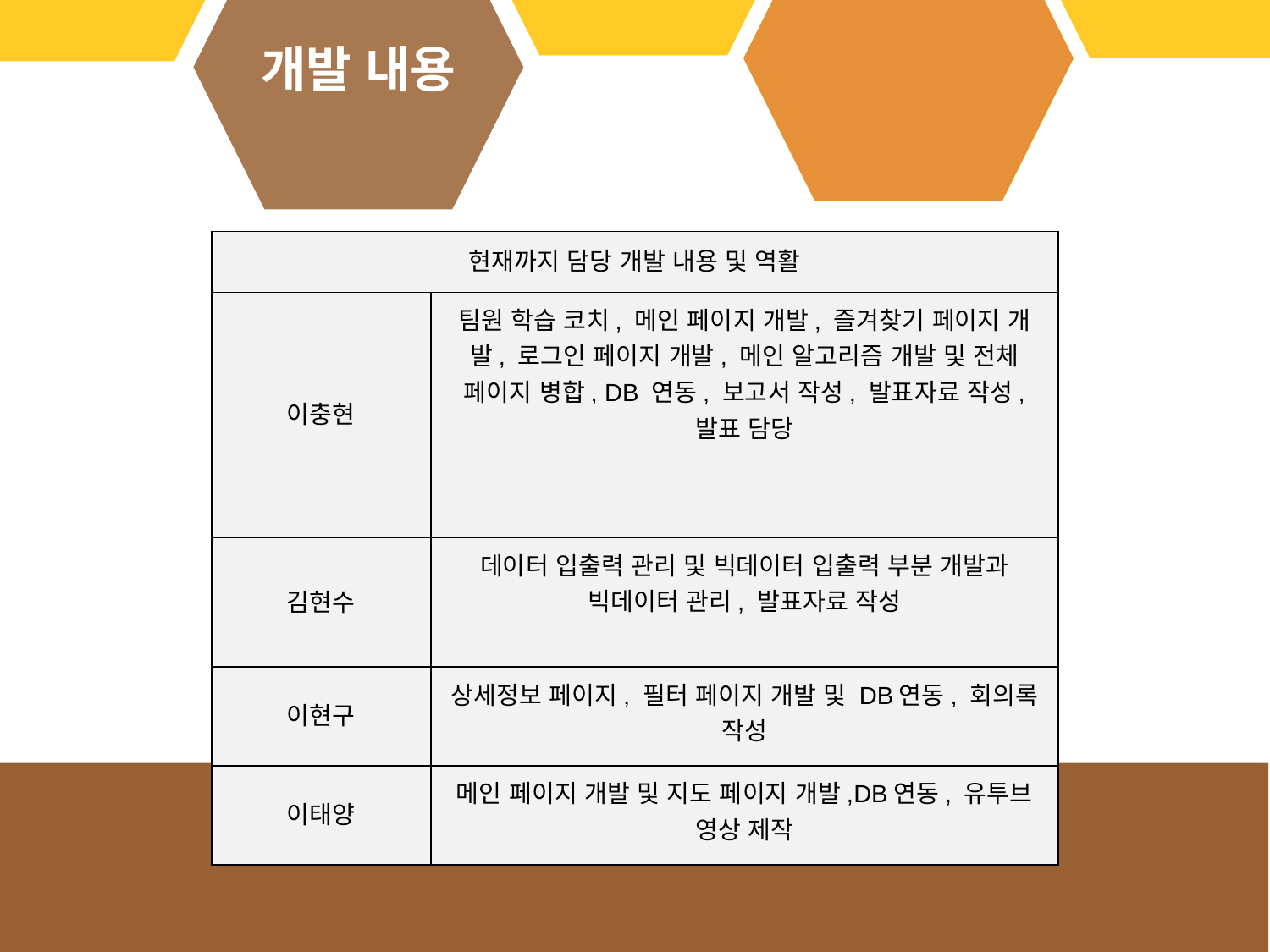

개발 내용
| 현재까지 담당 개발 내용 및 역활 |  |
| --- | --- |
| 이충현 | 팀원 학습 코치, 메인 페이지 개발, 즐겨찾기 페이지 개발, 로그인 페이지 개발, 메인 알고리즘 개발 및 전체 페이지 병합, DB 연동, 보고서 작성, 발표자료 작성, 발표 담당 |
| 김현수 | 데이터 입출력 관리 및 빅데이터 입출력 부분 개발과 빅데이터 관리, 발표자료 작성 |
| 이현구 | 상세정보 페이지, 필터 페이지 개발 및 DB연동, 회의록 작성 |
| 이태양 | 메인 페이지 개발 및 지도 페이지 개발,DB연동, 유투브 영상 제작 |